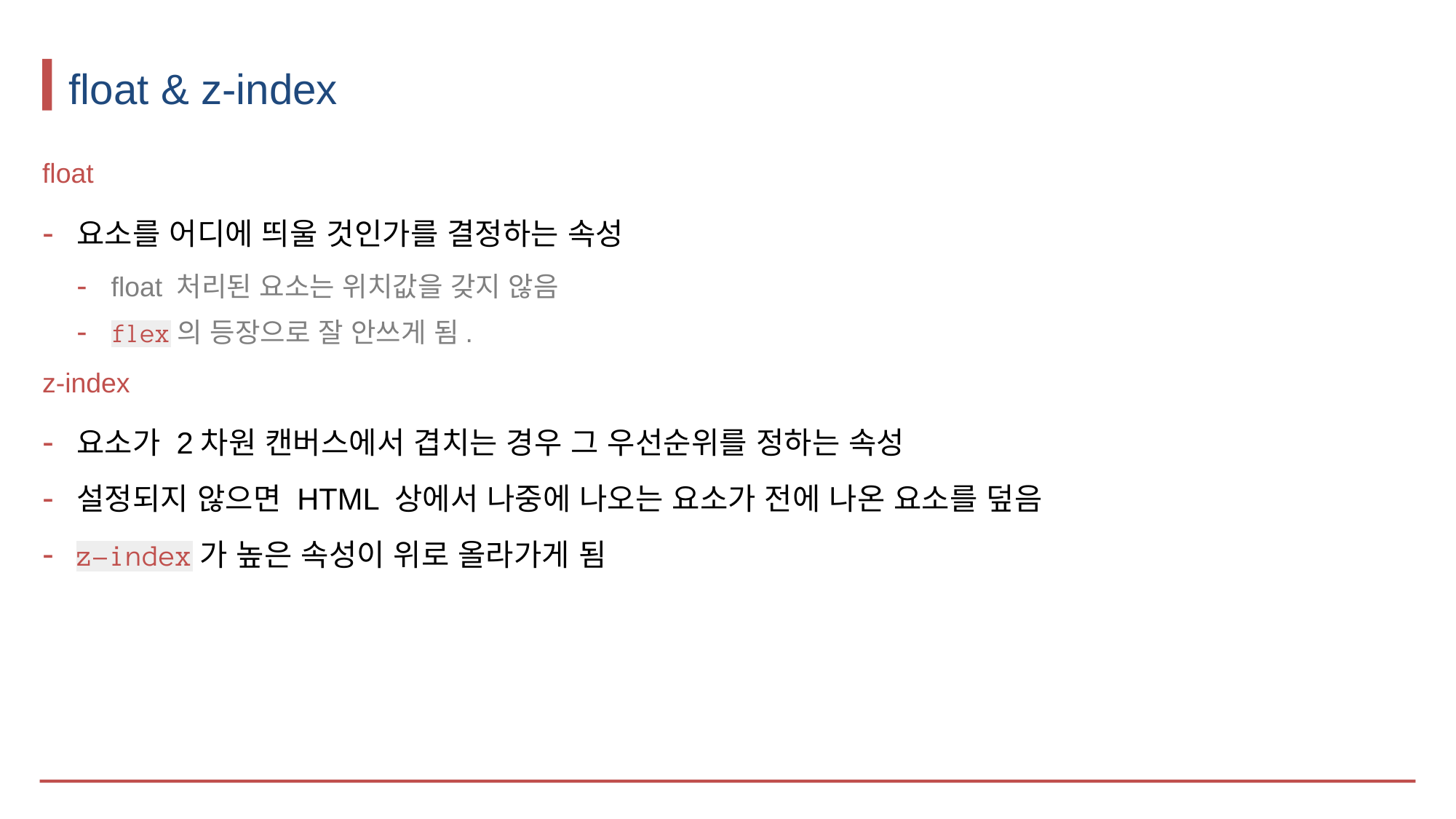

# float & z-index
float
요소를 어디에 띄울 것인가를 결정하는 속성
float 처리된 요소는 위치값을 갖지 않음
flex의 등장으로 잘 안쓰게 됨.
z-index
요소가 2차원 캔버스에서 겹치는 경우 그 우선순위를 정하는 속성
설정되지 않으면 HTML 상에서 나중에 나오는 요소가 전에 나온 요소를 덮음
z-index가 높은 속성이 위로 올라가게 됨